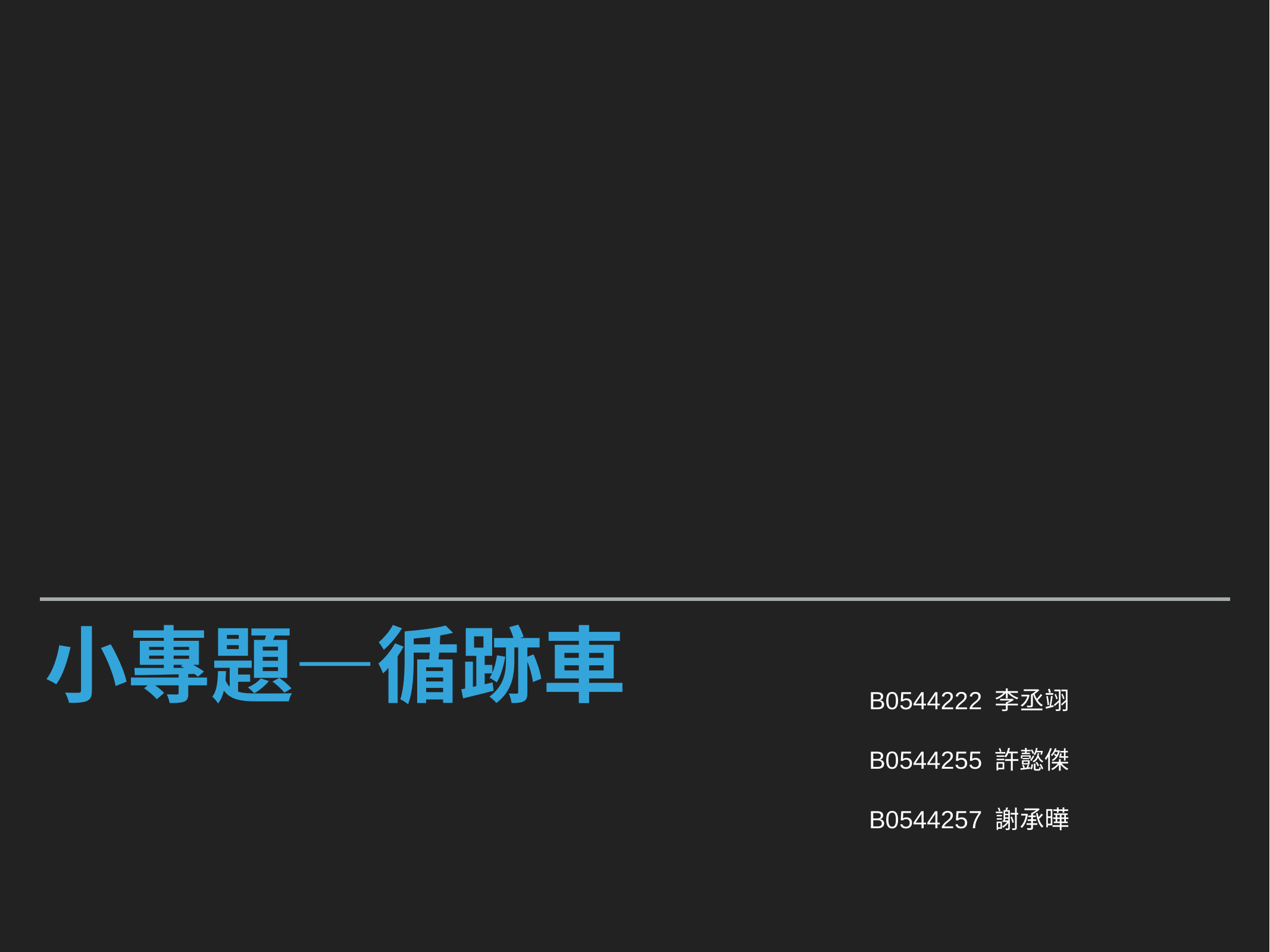

# 小專題—循跡車
B0544222 李丞翊
B0544255 許懿傑
B0544257 謝承曄